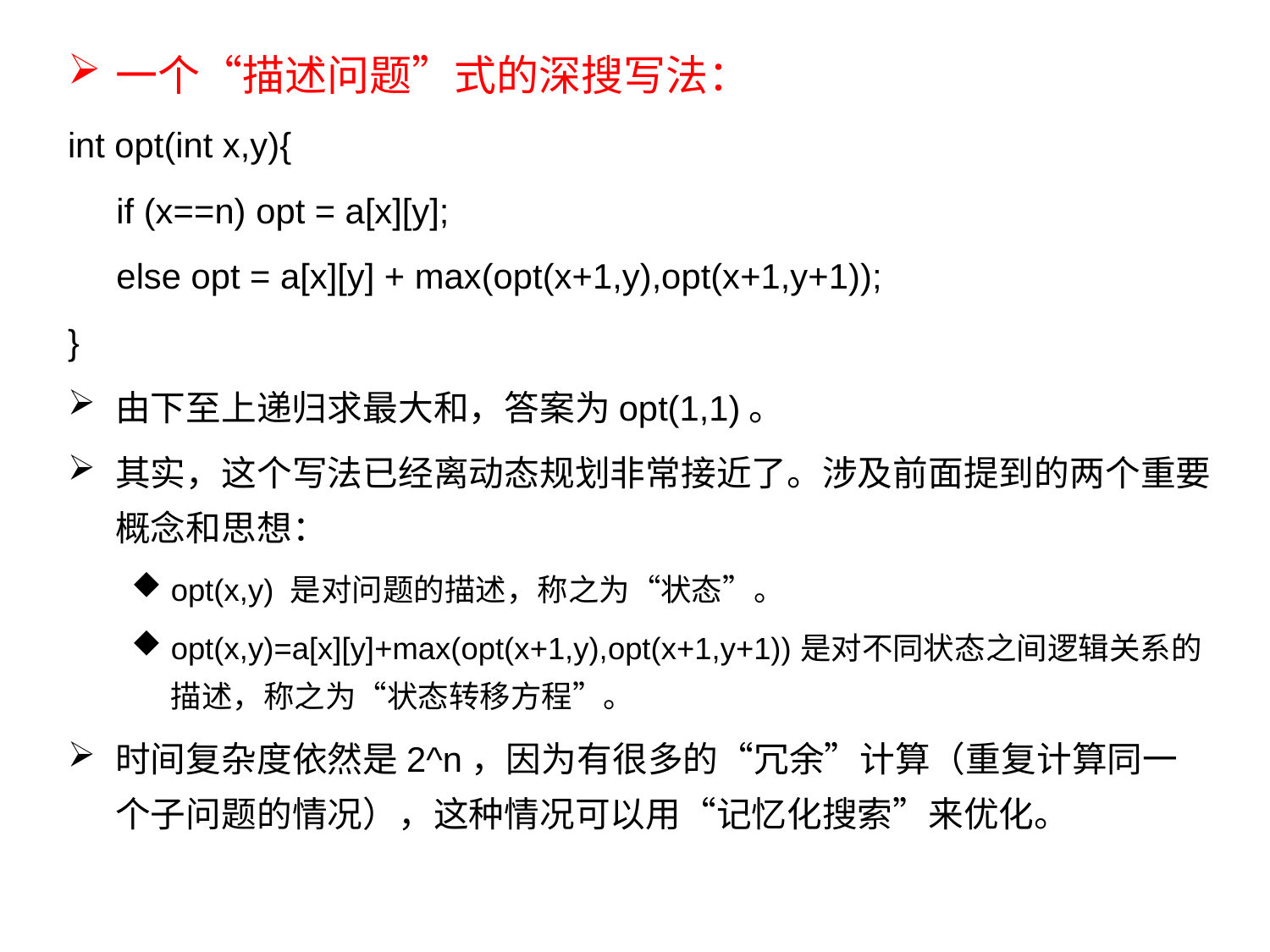

一个“描述问题”式的深搜写法：
int opt(int x,y){
     if (x==n) opt = a[x][y];
     else opt = a[x][y] + max(opt(x+1,y),opt(x+1,y+1));
}
由下至上递归求最大和，答案为opt(1,1)。
其实，这个写法已经离动态规划非常接近了。涉及前面提到的两个重要概念和思想：
opt(x,y) 是对问题的描述，称之为“状态”。
opt(x,y)=a[x][y]+max(opt(x+1,y),opt(x+1,y+1))是对不同状态之间逻辑关系的描述，称之为“状态转移方程”。
时间复杂度依然是2^n，因为有很多的“冗余”计算（重复计算同一个子问题的情况），这种情况可以用“记忆化搜索”来优化。